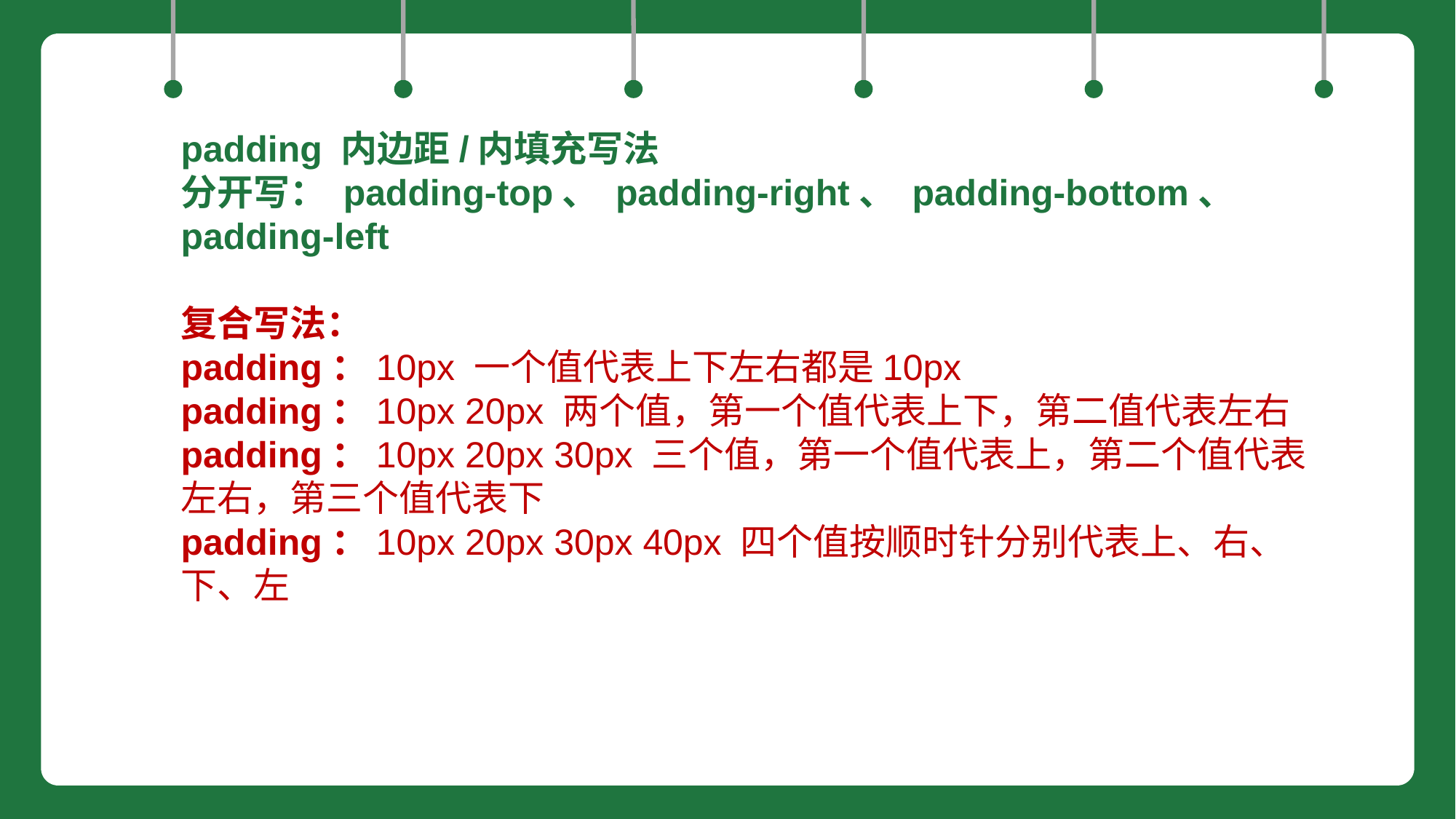

padding 内边距/内填充写法
分开写： padding-top、 padding-right、 padding-bottom、 padding-left

复合写法：
padding：10px 一个值代表上下左右都是10px
padding：10px 20px 两个值，第一个值代表上下，第二值代表左右
padding：10px 20px 30px 三个值，第一个值代表上，第二个值代表左右，第三个值代表下
padding：10px 20px 30px 40px 四个值按顺时针分别代表上、右、下、左